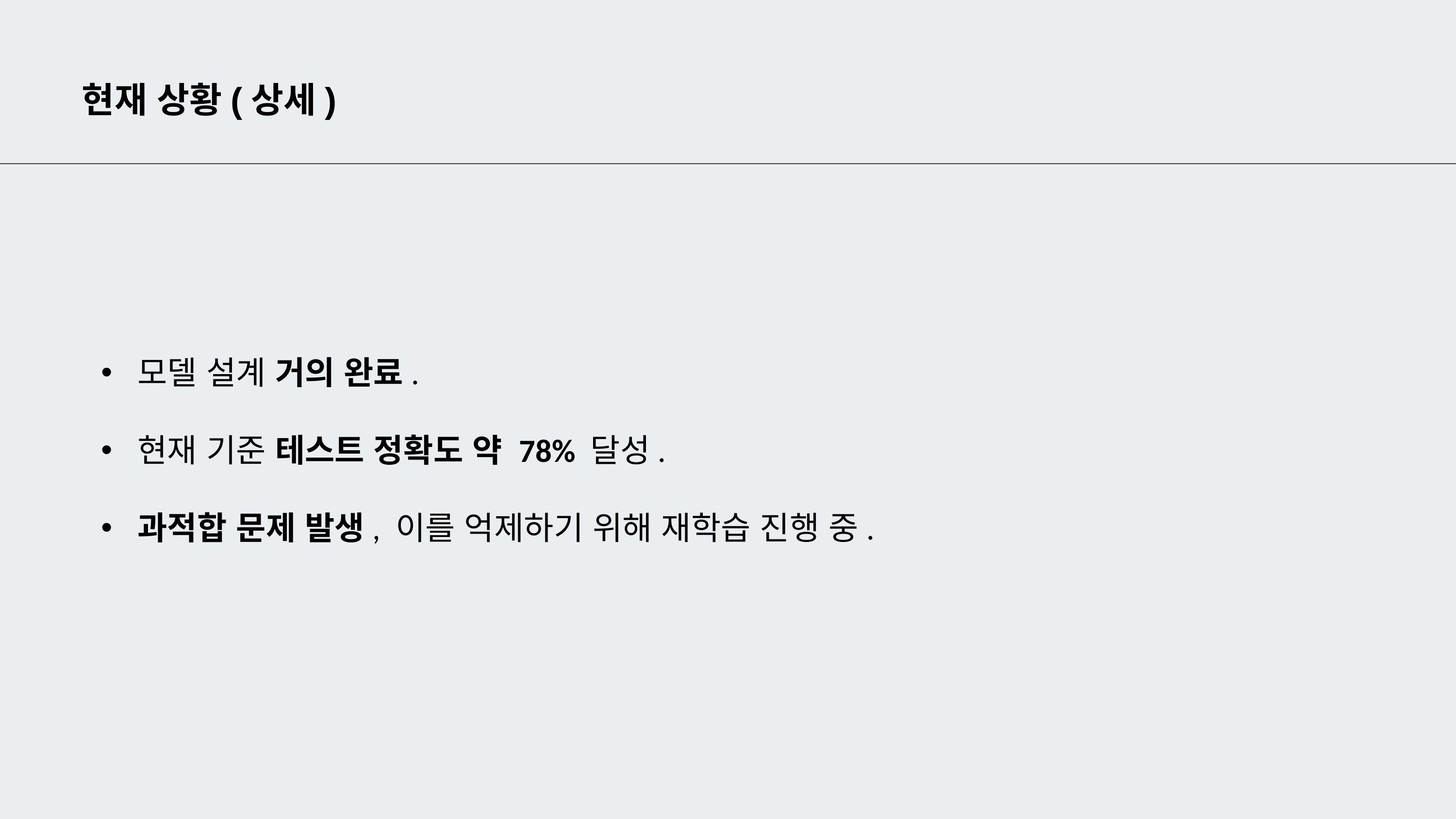

현재 상황(상세)

모델 설계 거의 완료.

현재 기준 테스트 정확도 약 78% 달성.

과적합 문제 발생, 이를 억제하기 위해 재학습 진행 중.